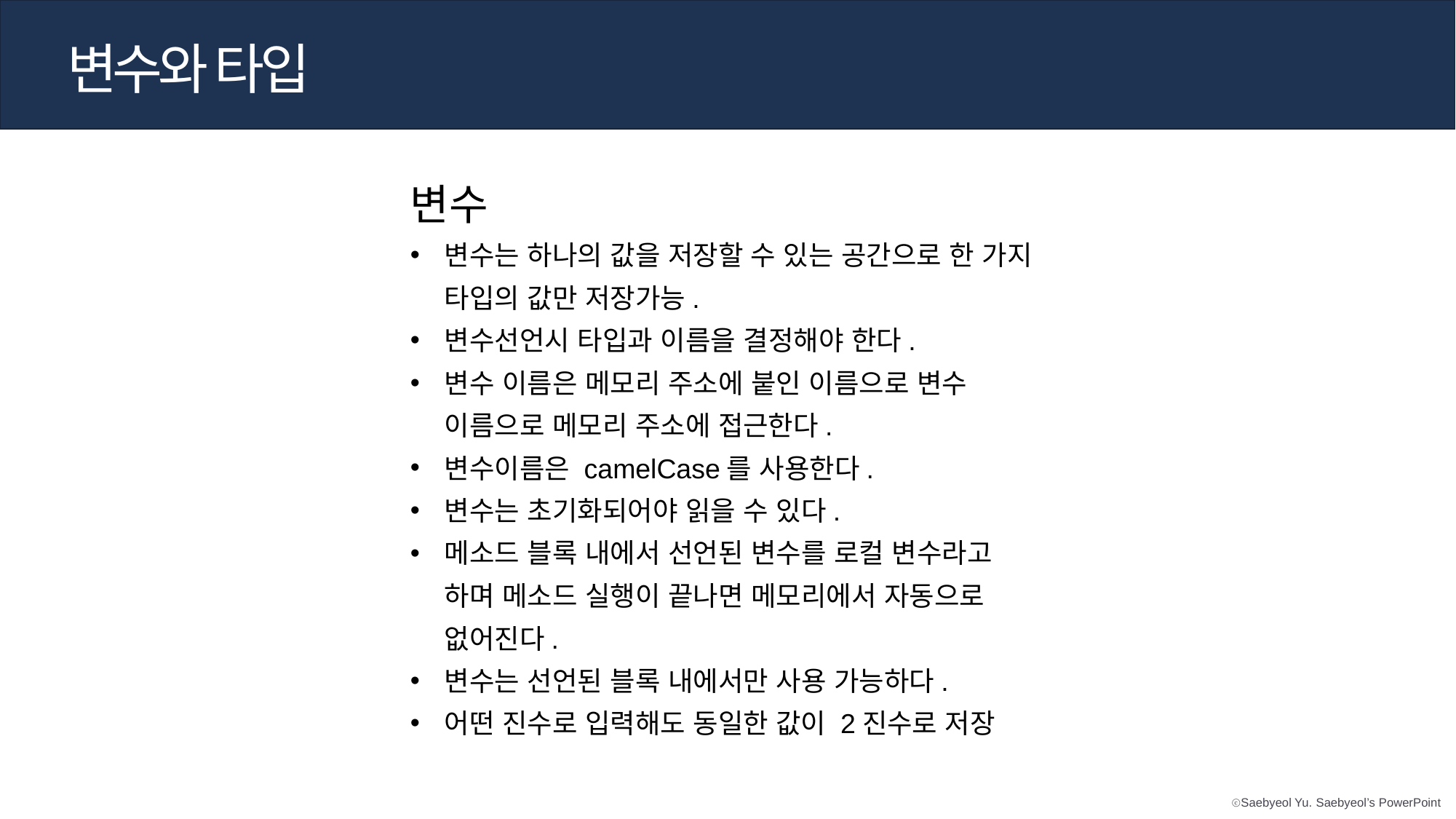

변수와 타입
변수
변수는 하나의 값을 저장할 수 있는 공간으로 한 가지 타입의 값만 저장가능.
변수선언시 타입과 이름을 결정해야 한다.
변수 이름은 메모리 주소에 붙인 이름으로 변수 이름으로 메모리 주소에 접근한다.
변수이름은 camelCase를 사용한다.
변수는 초기화되어야 읽을 수 있다.
메소드 블록 내에서 선언된 변수를 로컬 변수라고 하며 메소드 실행이 끝나면 메모리에서 자동으로 없어진다.
변수는 선언된 블록 내에서만 사용 가능하다.
어떤 진수로 입력해도 동일한 값이 2진수로 저장